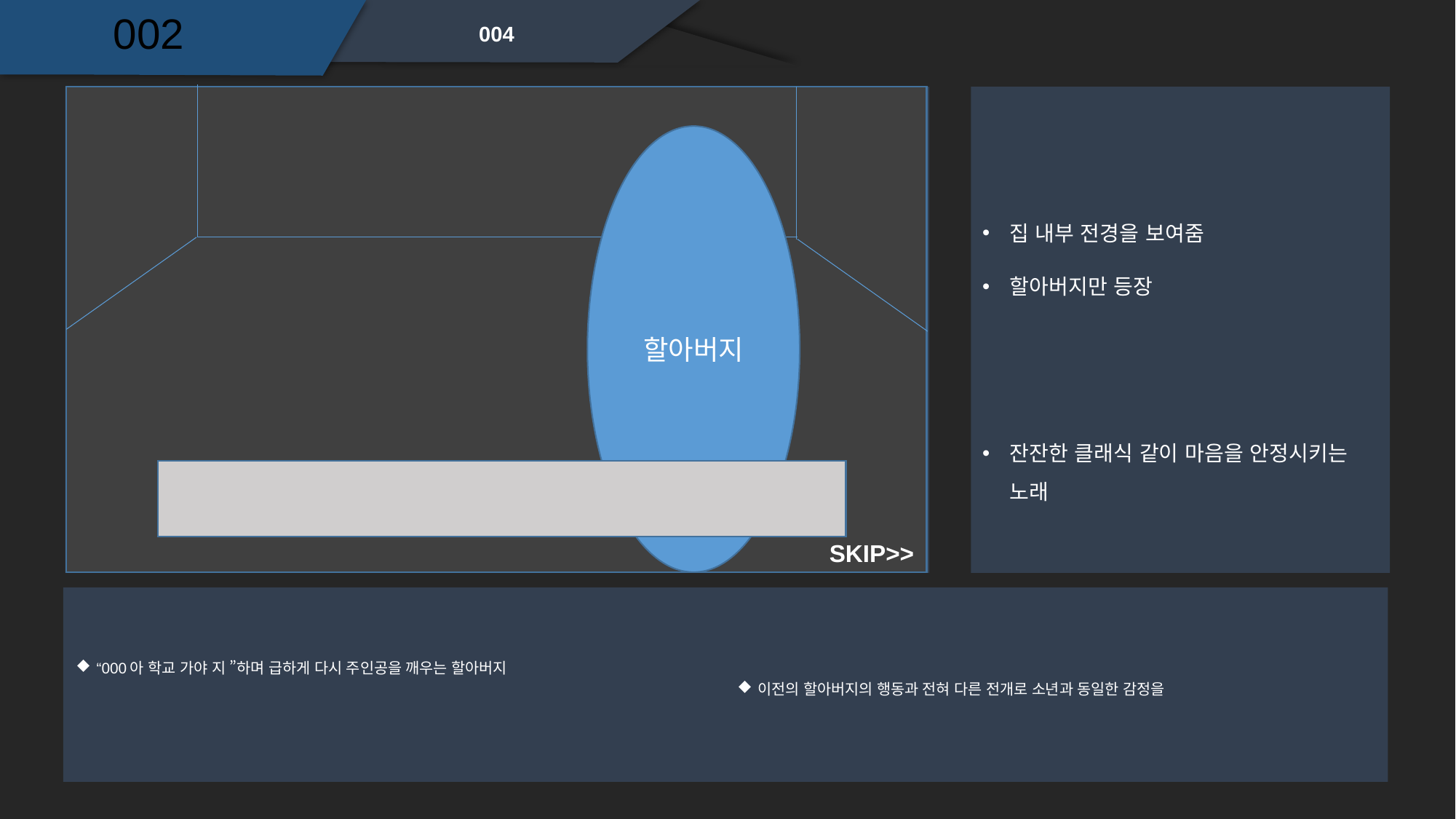

002
004

할아버지
집 내부 전경을 보여줌
할아버지만 등장
잔잔한 클래식 같이 마음을 안정시키는 노래

SKIP>>
“000아 학교 가야 지 ”하며 급하게 다시 주인공을 깨우는 할아버지

이전의 할아버지의 행동과 전혀 다른 전개로 소년과 동일한 감정을